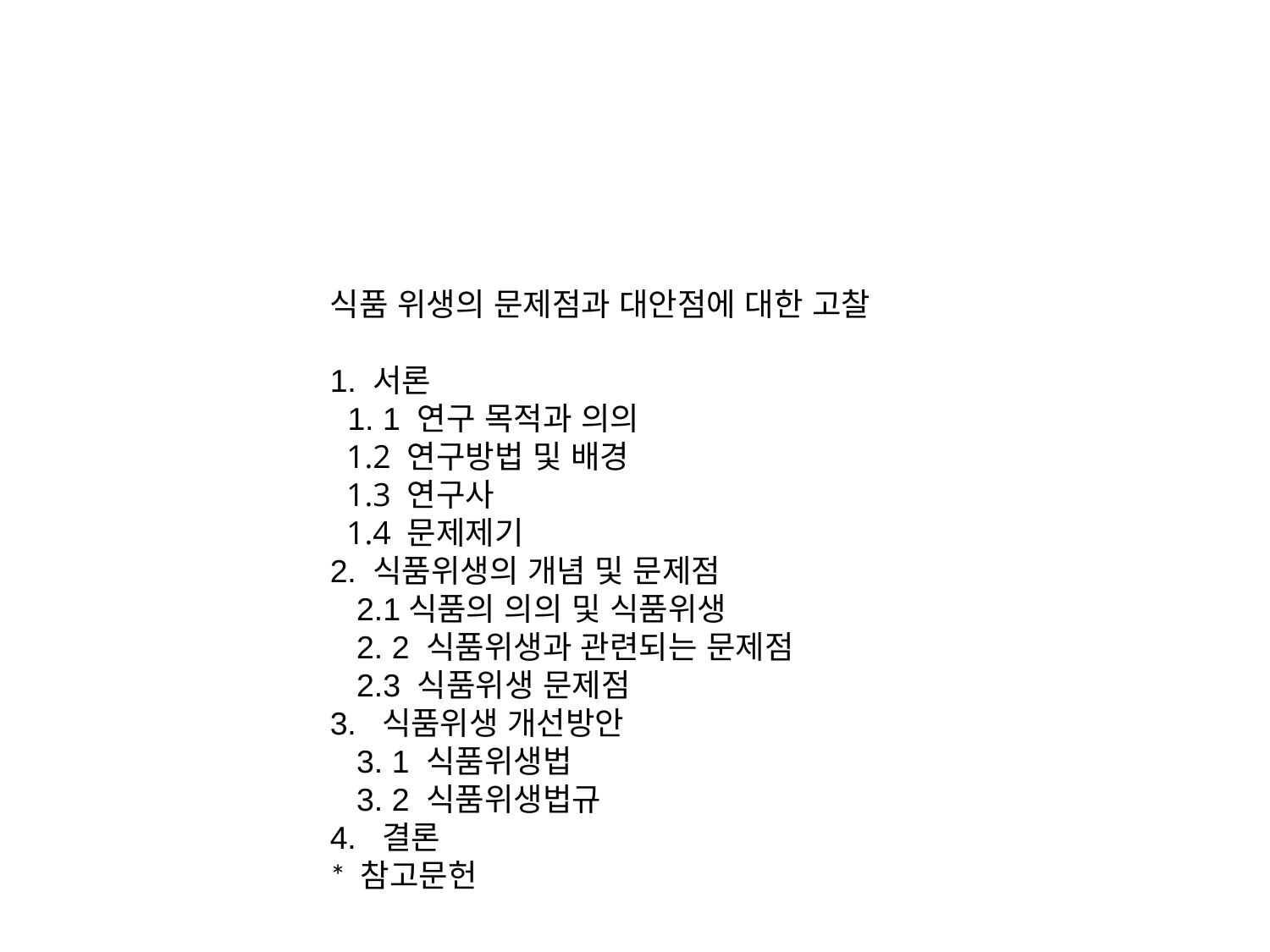

식품 위생의 문제점과 대안점에 대한 고찰

1. 서론
  1. 1 연구 목적과 의의
  1.2 연구방법 및 배경
  1.3 연구사
  1.4 문제제기
2. 식품위생의 개념 및 문제점
   2.1식품의 의의 및 식품위생
   2. 2 식품위생과 관련되는 문제점
   2.3 식품위생 문제점
3.  식품위생 개선방안
   3. 1 식품위생법
   3. 2 식품위생법규
4.  결론
* 참고문헌